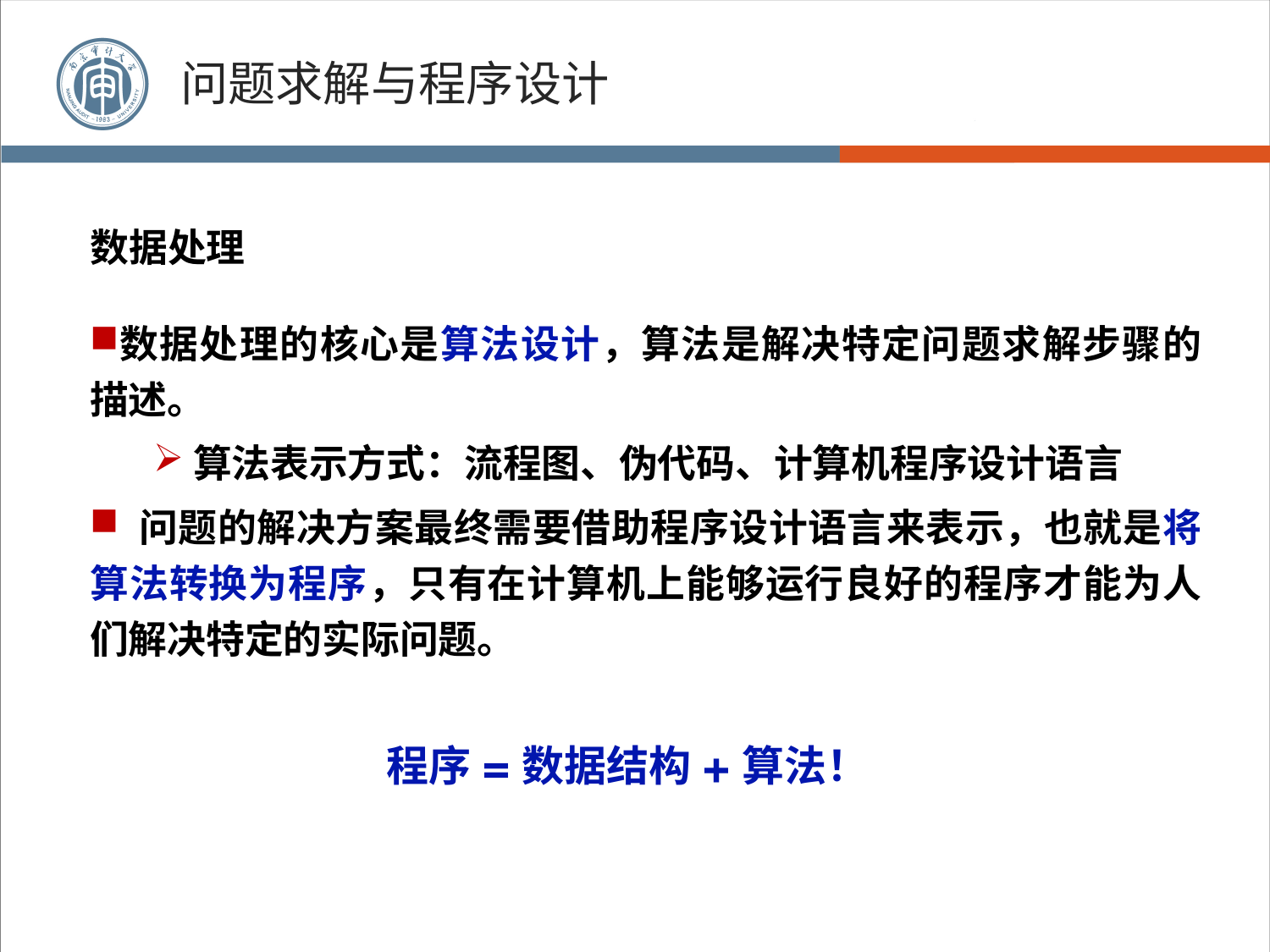

问题求解与程序设计
# 数据处理
数据处理的核心是算法设计，算法是解决特定问题求解步骤的描述。
算法表示方式：流程图、伪代码、计算机程序设计语言
 问题的解决方案最终需要借助程序设计语言来表示，也就是将算法转换为程序，只有在计算机上能够运行良好的程序才能为人们解决特定的实际问题。
程序=数据结构+算法！